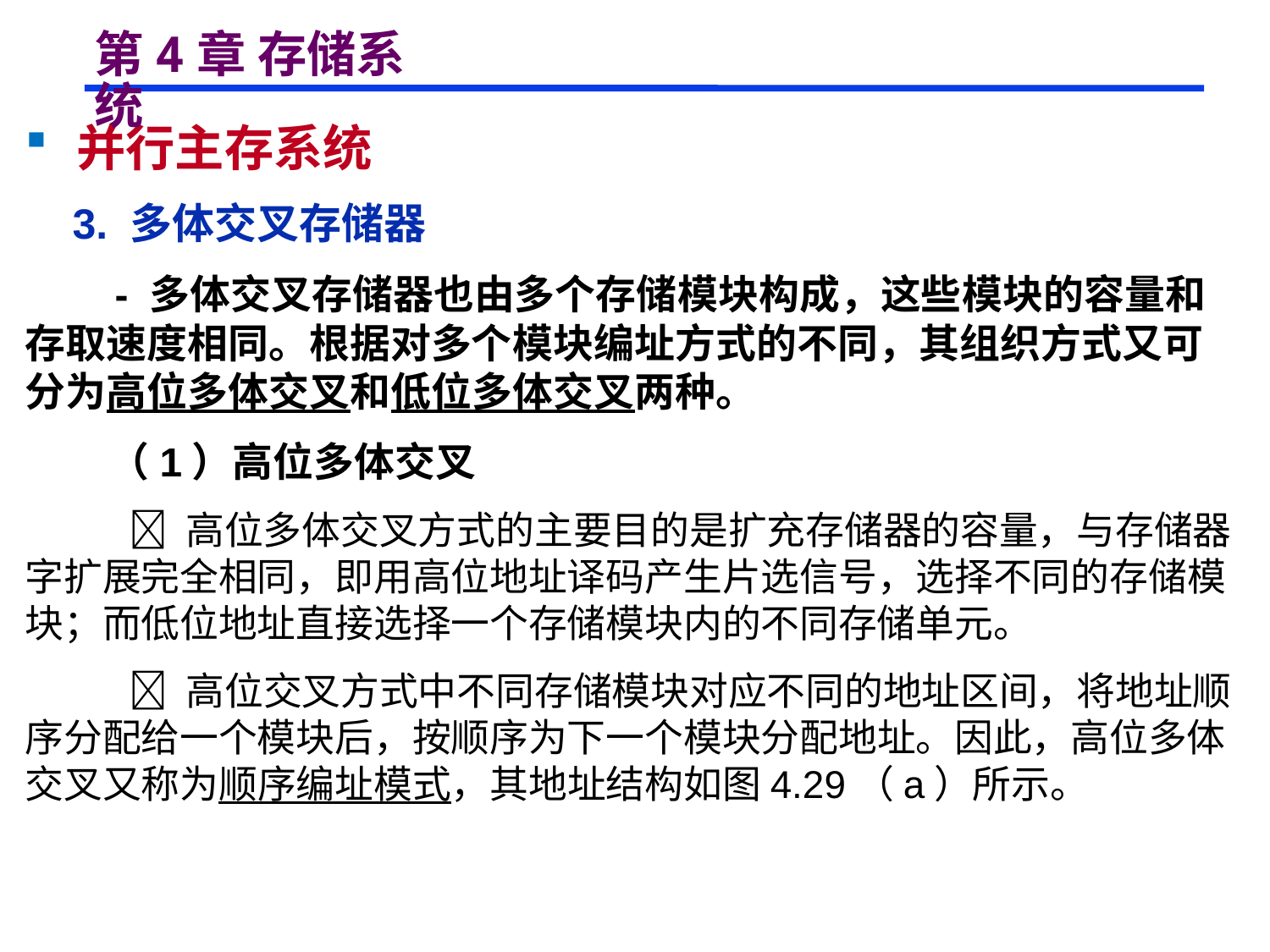

# 第4章 存储系统
 并行主存系统
    3. 多体交叉存储器
        - 多体交叉存储器也由多个存储模块构成，这些模块的容量和存取速度相同。根据对多个模块编址方式的不同，其组织方式又可分为高位多体交叉和低位多体交叉两种。
        （1）高位多体交叉
            • 高位多体交叉方式的主要目的是扩充存储器的容量，与存储器字扩展完全相同，即用高位地址译码产生片选信号，选择不同的存储模块；而低位地址直接选择一个存储模块内的不同存储单元。
            • 高位交叉方式中不同存储模块对应不同的地址区间，将地址顺序分配给一个模块后，按顺序为下一个模块分配地址。因此，高位多体交叉又称为顺序编址模式，其地址结构如图4.29（a）所示。